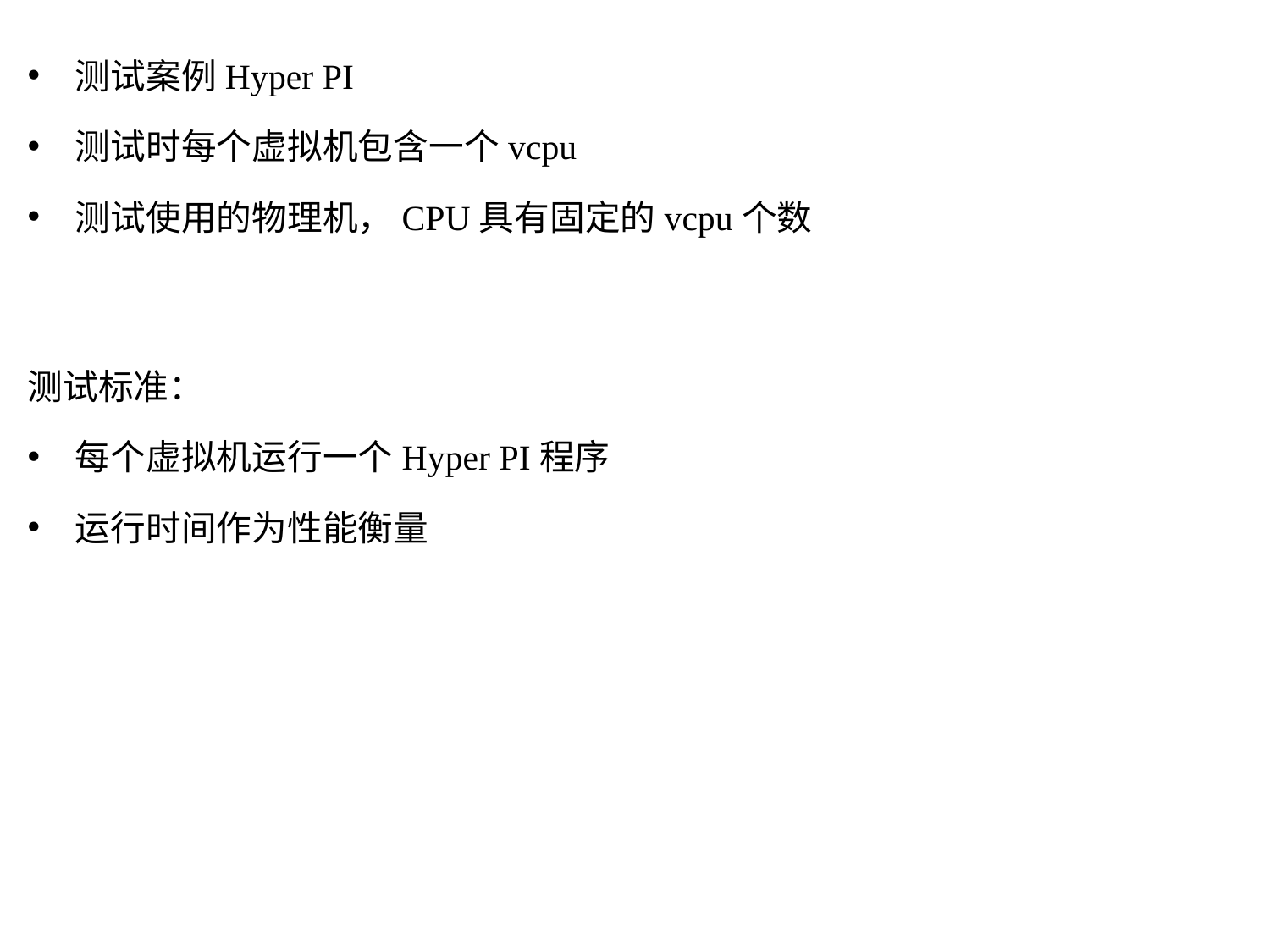

测试案例Hyper PI
测试时每个虚拟机包含一个vcpu
测试使用的物理机，CPU具有固定的vcpu个数

测试标准：
每个虚拟机运行一个Hyper PI程序
运行时间作为性能衡量